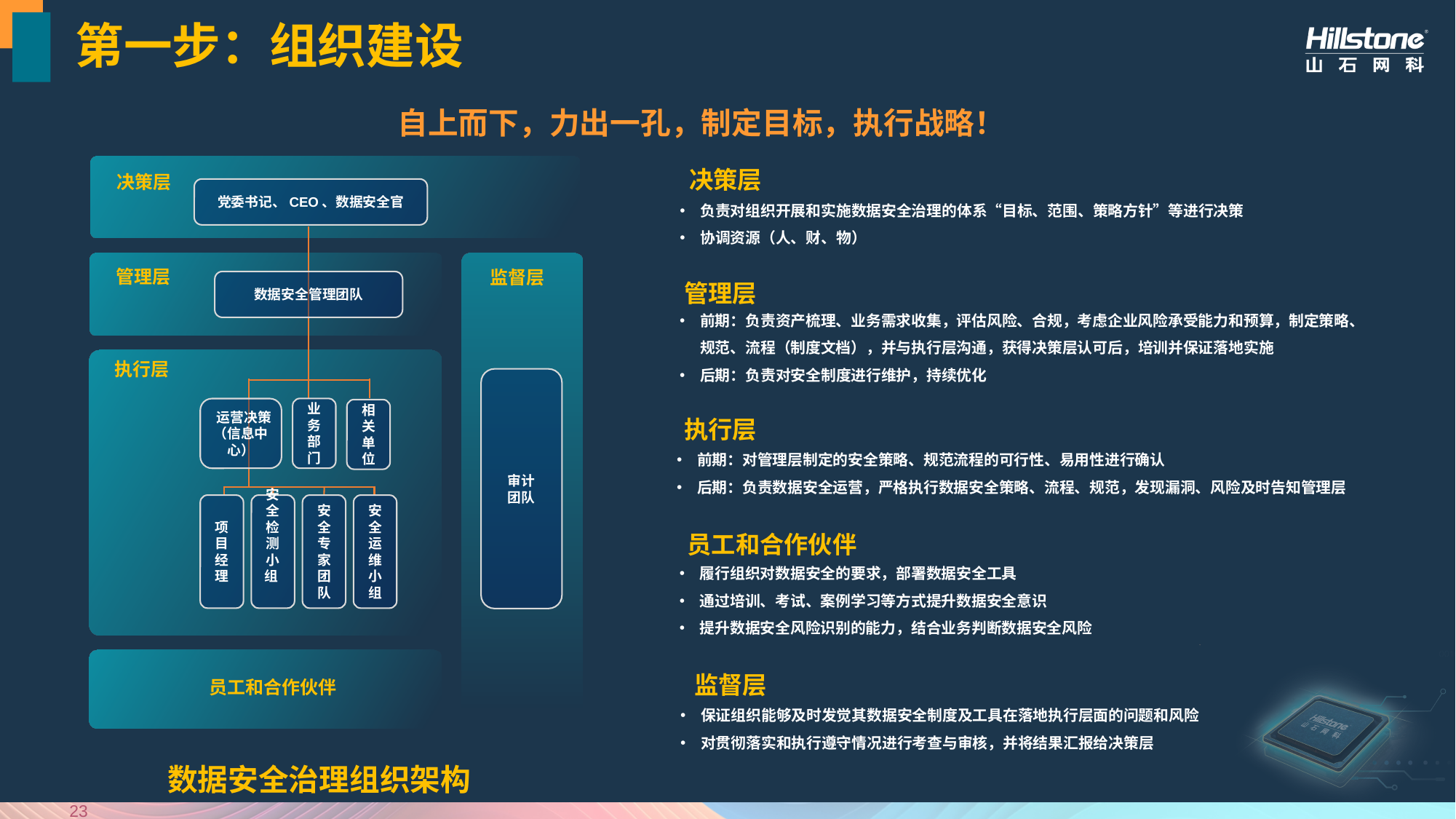

# 第一步：组织建设
自上而下，力出一孔，制定目标，执行战略！
决策层

决策层
党委书记、CEO、数据安全官
负责对组织开展和实施数据安全治理的体系“目标、范围、策略方针”等进行决策
协调资源（人、财、物）
管理层

管理层
监督层
数据安全管理团队
前期：负责资产梳理、业务需求收集，评估风险、合规，考虑企业风险承受能力和预算，制定策略、规范、流程（制度文档），并与执行层沟通，获得决策层认可后，培训并保证落地实施
后期：负责对安全制度进行维护，持续优化

执行层
审计
团队
执行层
业务
部门
 运营决策
（信息中心）
相关单位
前期：对管理层制定的安全策略、规范流程的可行性、易用性进行确认
后期：负责数据安全运营，严格执行数据安全策略、流程、规范，发现漏洞、风险及时告知管理层
项目经理
安全检测小组
安全专家团队
安全运维小组
员工和合作伙伴
履行组织对数据安全的要求，部署数据安全工具
通过培训、考试、案例学习等方式提升数据安全意识
提升数据安全风险识别的能力，结合业务判断数据安全风险
监督层

员工和合作伙伴
保证组织能够及时发觉其数据安全制度及工具在落地执行层面的问题和风险
对贯彻落实和执行遵守情况进行考查与审核，并将结果汇报给决策层
数据安全治理组织架构